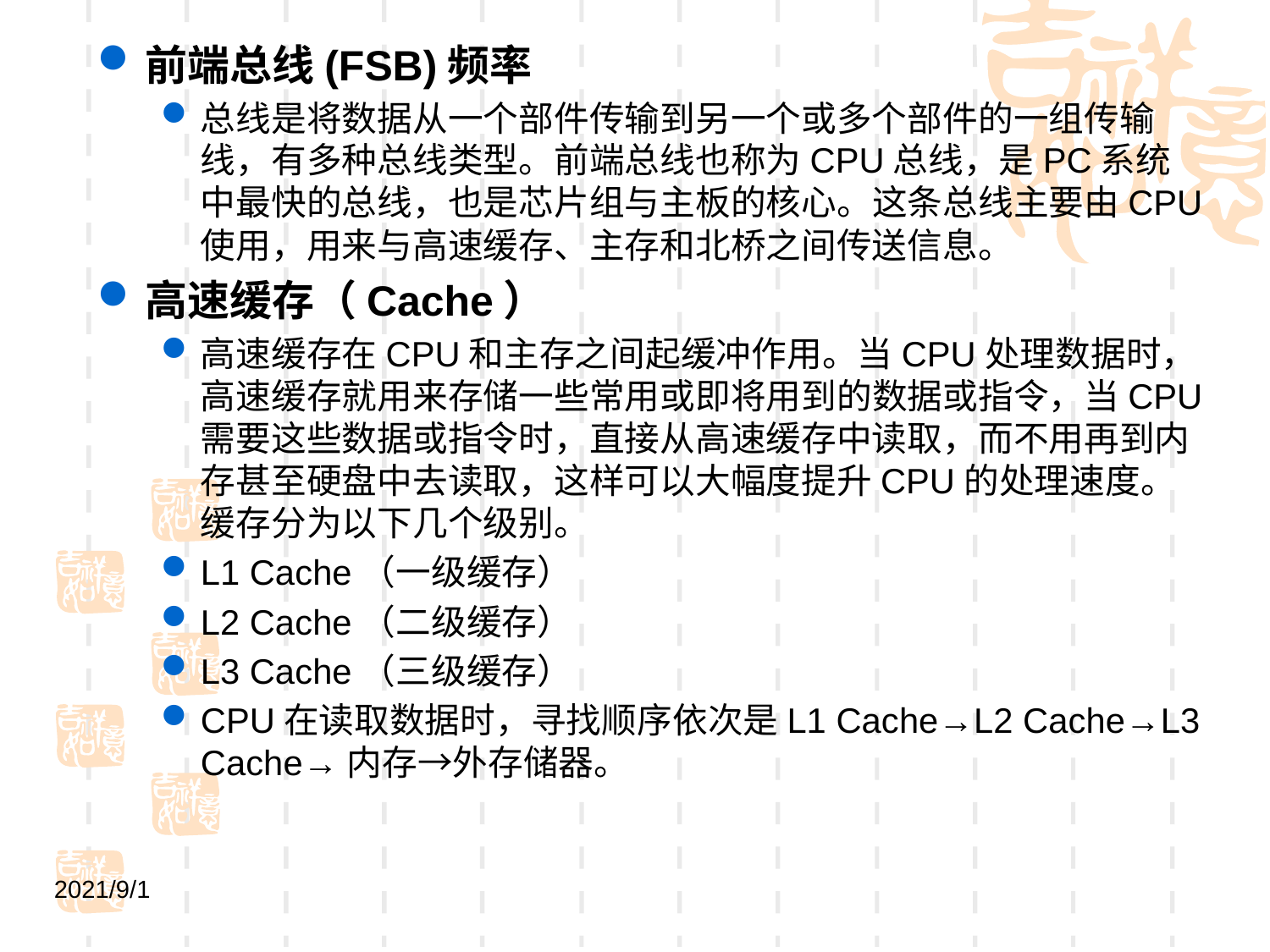

前端总线(FSB)频率
总线是将数据从一个部件传输到另一个或多个部件的一组传输线，有多种总线类型。前端总线也称为CPU总线，是PC系统中最快的总线，也是芯片组与主板的核心。这条总线主要由CPU使用，用来与高速缓存、主存和北桥之间传送信息。
高速缓存（Cache）
高速缓存在CPU和主存之间起缓冲作用。当CPU处理数据时，高速缓存就用来存储一些常用或即将用到的数据或指令，当CPU需要这些数据或指令时，直接从高速缓存中读取，而不用再到内存甚至硬盘中去读取，这样可以大幅度提升CPU的处理速度。缓存分为以下几个级别。
L1 Cache（一级缓存）
L2 Cache（二级缓存）
L3 Cache（三级缓存）
CPU在读取数据时，寻找顺序依次是L1 Cache→L2 Cache→L3 Cache→内存→外存储器。

2021/9/1